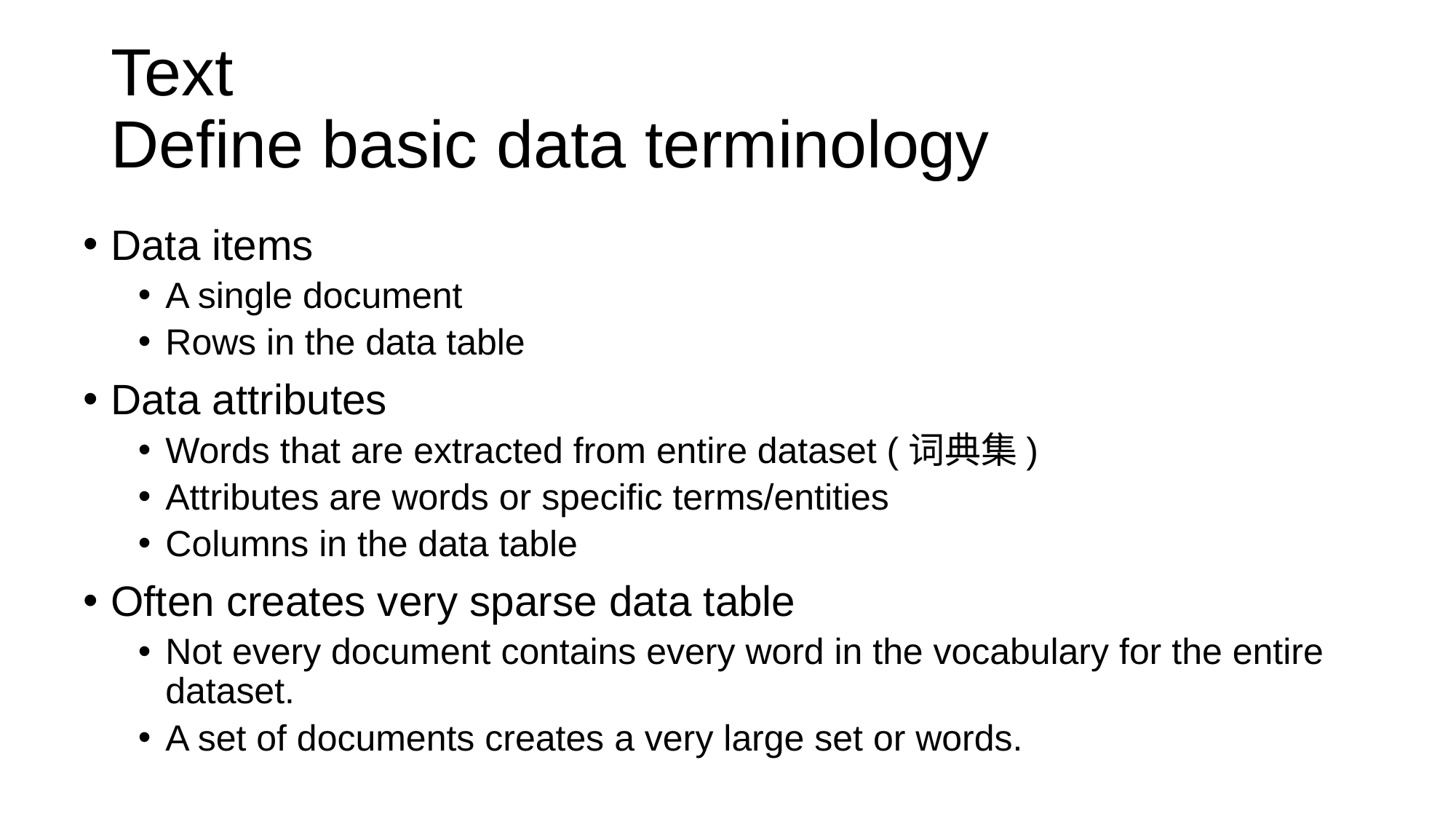

# Text Define basic data terminology
Data items
A single document
Rows in the data table
Data attributes
Words that are extracted from entire dataset (词典集)
Attributes are words or specific terms/entities
Columns in the data table
Often creates very sparse data table
Not every document contains every word in the vocabulary for the entire dataset.
A set of documents creates a very large set or words.